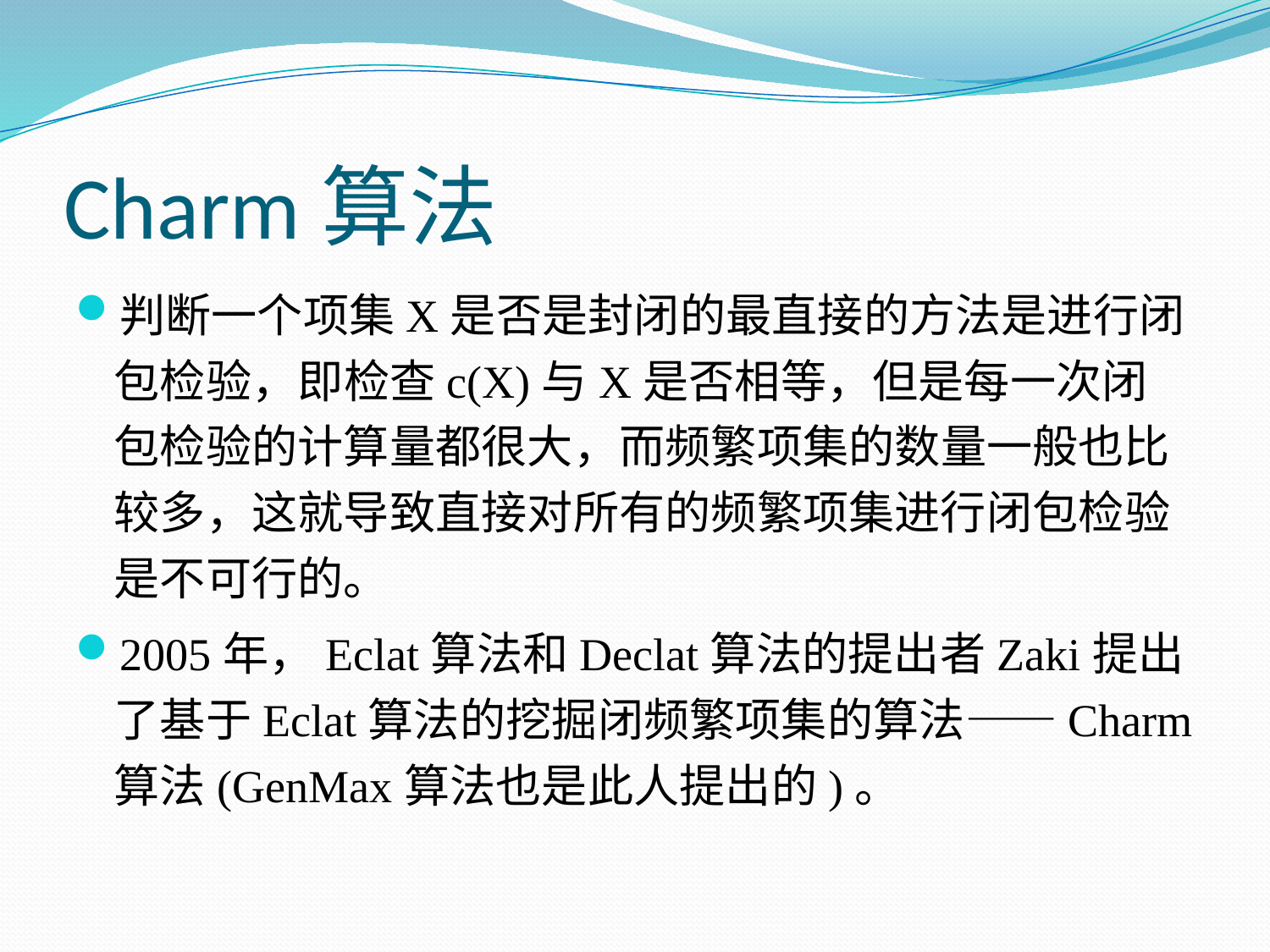

# Charm算法
判断一个项集X是否是封闭的最直接的方法是进行闭包检验，即检查c(X)与X是否相等，但是每一次闭包检验的计算量都很大，而频繁项集的数量一般也比较多，这就导致直接对所有的频繁项集进行闭包检验是不可行的。
2005年，Eclat算法和Declat算法的提出者Zaki提出了基于Eclat算法的挖掘闭频繁项集的算法——Charm算法(GenMax算法也是此人提出的)。